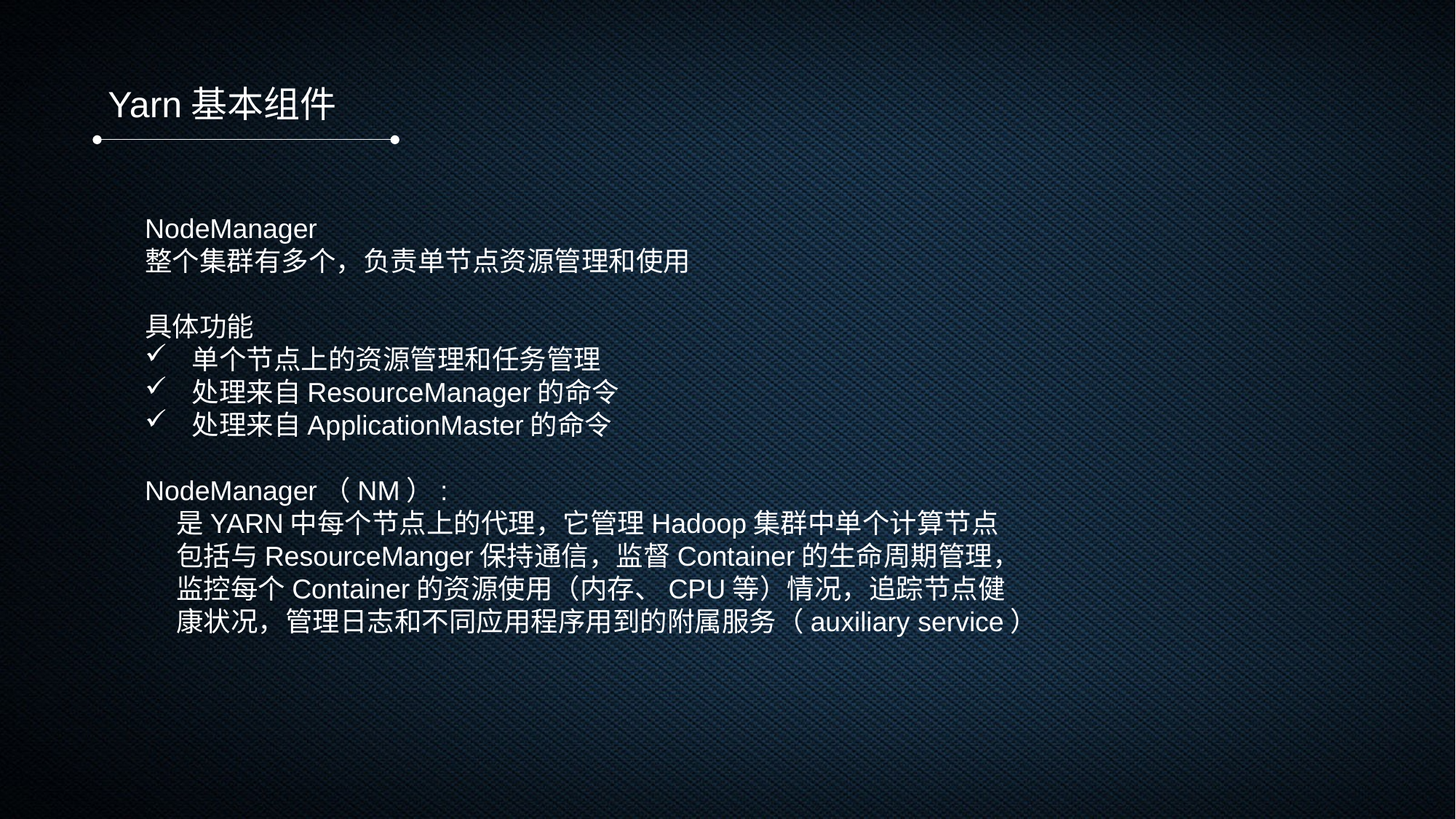

Yarn基本组件
NodeManager
整个集群有多个，负责单节点资源管理和使用

具体功能
 单个节点上的资源管理和任务管理
 处理来自ResourceManager的命令
 处理来自ApplicationMaster的命令

NodeManager（NM）:
    是YARN中每个节点上的代理，它管理Hadoop集群中单个计算节点
    包括与ResourceManger保持通信，监督Container的生命周期管理，
    监控每个Container的资源使用（内存、CPU等）情况，追踪节点健
    康状况，管理日志和不同应用程序用到的附属服务（auxiliary service）